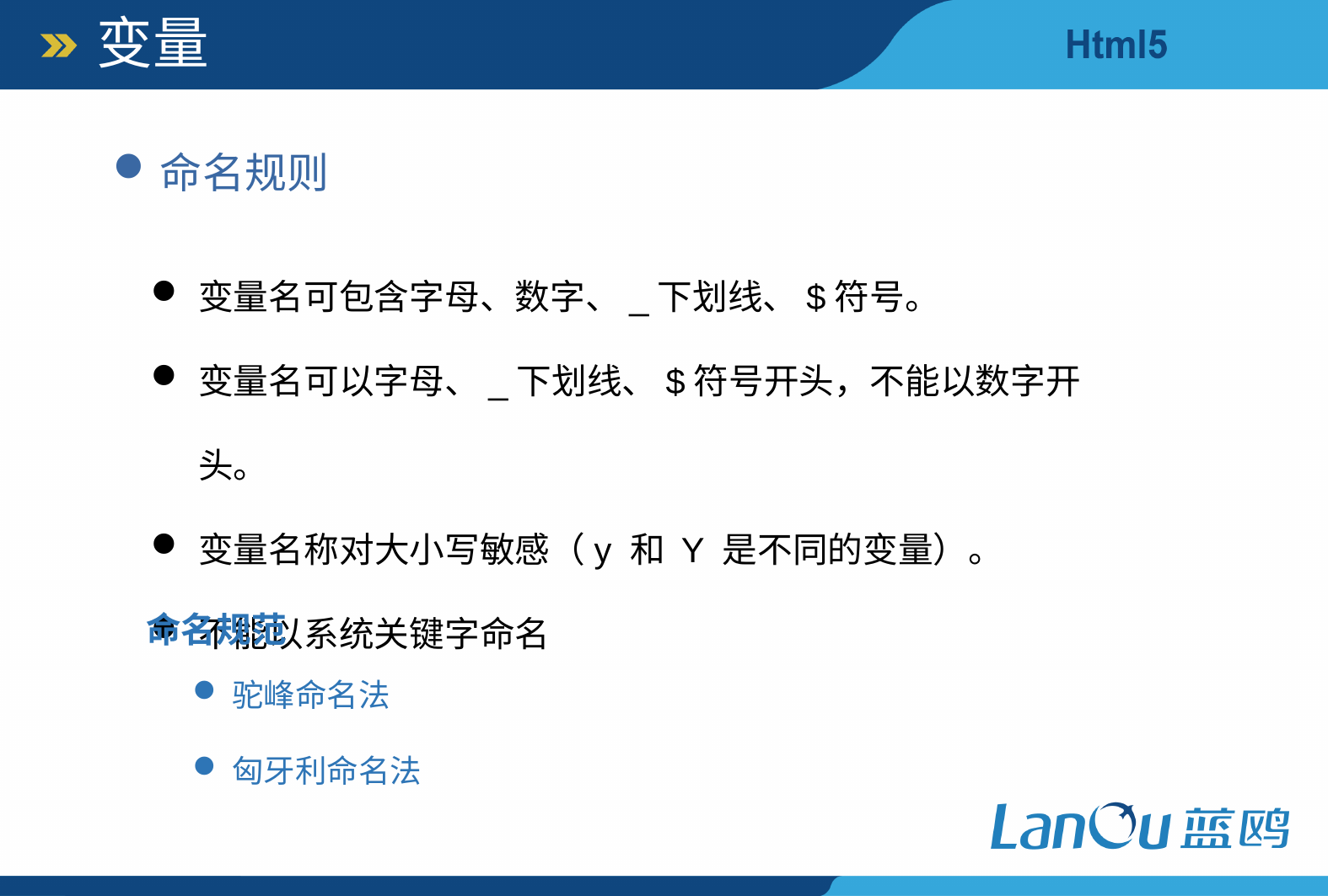

变量
命名规则
变量名可包含字母、数字、_下划线、$符号。
变量名可以字母、_下划线、$符号开头，不能以数字开头。
变量名称对大小写敏感（y 和 Y 是不同的变量）。
不能以系统关键字命名
命名规范
驼峰命名法

匈牙利命名法